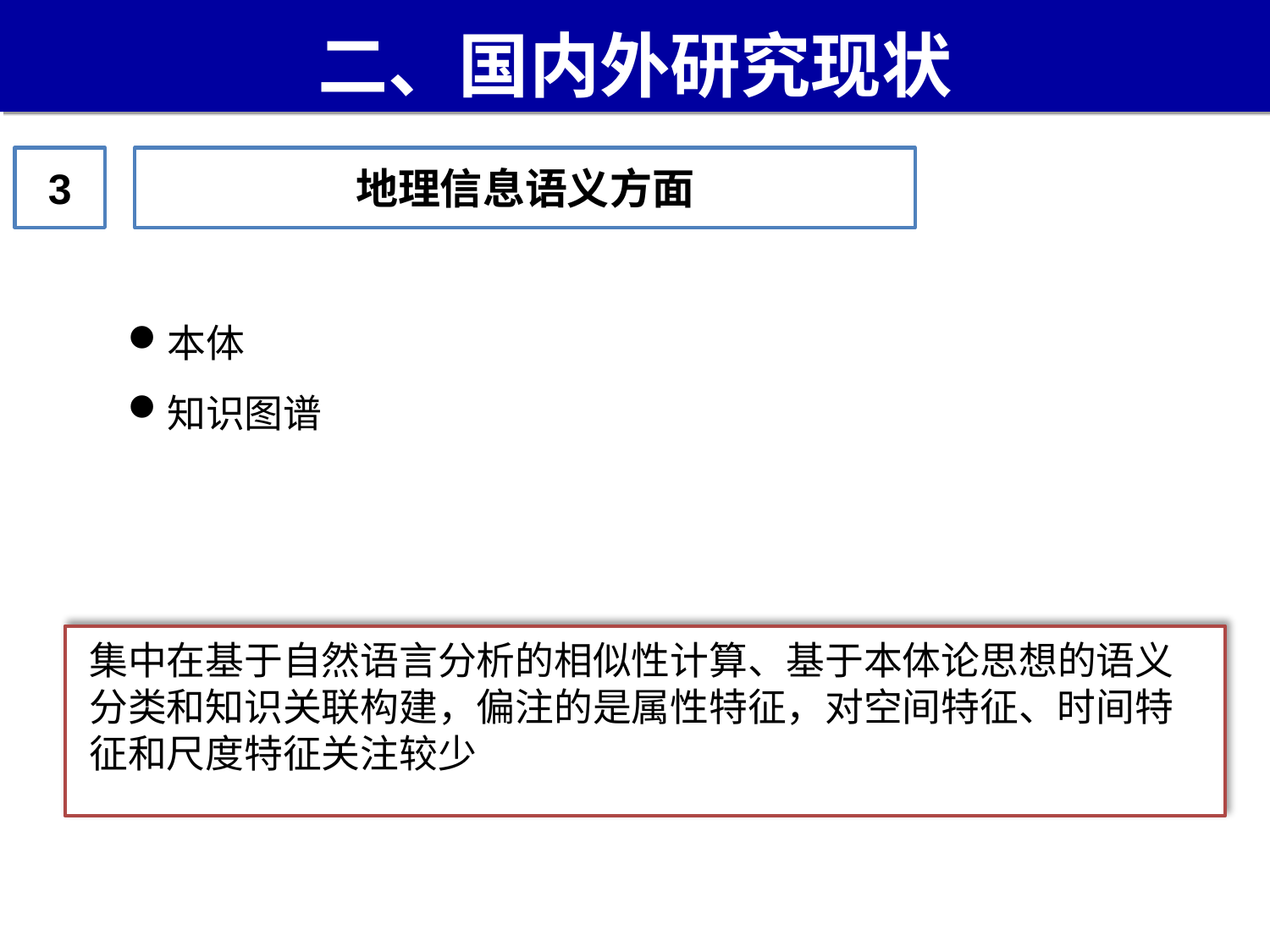

# 二、国内外研究现状
3
地理信息语义方面
本体
知识图谱

集中在基于自然语言分析的相似性计算、基于本体论思想的语义分类和知识关联构建，偏注的是属性特征，对空间特征、时间特征和尺度特征关注较少